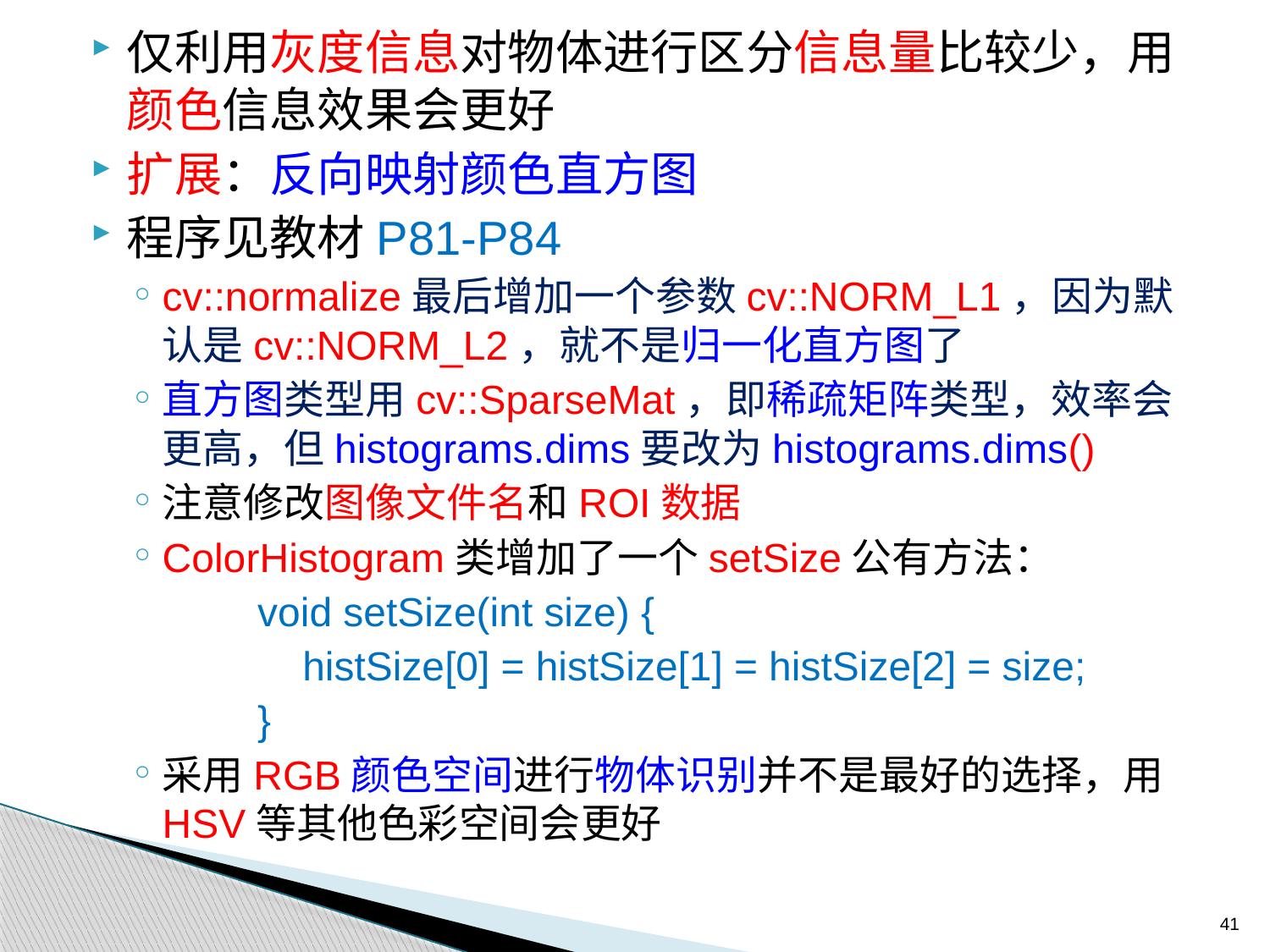

仅利用灰度信息对物体进行区分信息量比较少，用颜色信息效果会更好
扩展：反向映射颜色直方图
程序见教材P81-P84
cv::normalize最后增加一个参数cv::NORM_L1，因为默认是cv::NORM_L2，就不是归一化直方图了
直方图类型用cv::SparseMat，即稀疏矩阵类型，效率会更高，但histograms.dims要改为histograms.dims()
注意修改图像文件名和ROI数据
ColorHistogram类增加了一个setSize公有方法：
	void setSize(int size) {
	    histSize[0] = histSize[1] = histSize[2] = size;
	}
采用RGB颜色空间进行物体识别并不是最好的选择，用HSV等其他色彩空间会更好
41